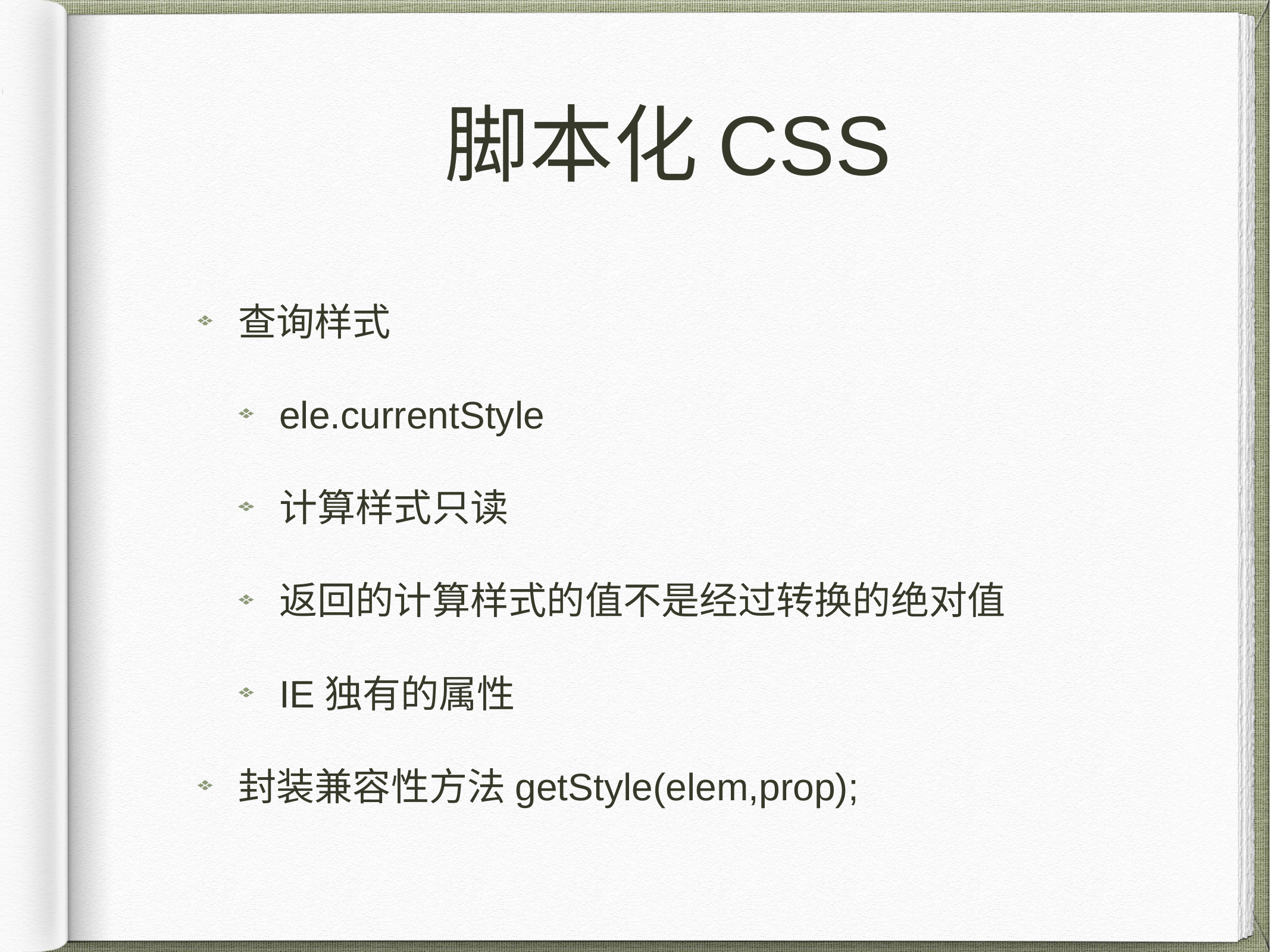

# 脚本化CSS
查询样式
ele.currentStyle
计算样式只读
返回的计算样式的值不是经过转换的绝对值
IE独有的属性
封装兼容性方法getStyle(elem,prop);